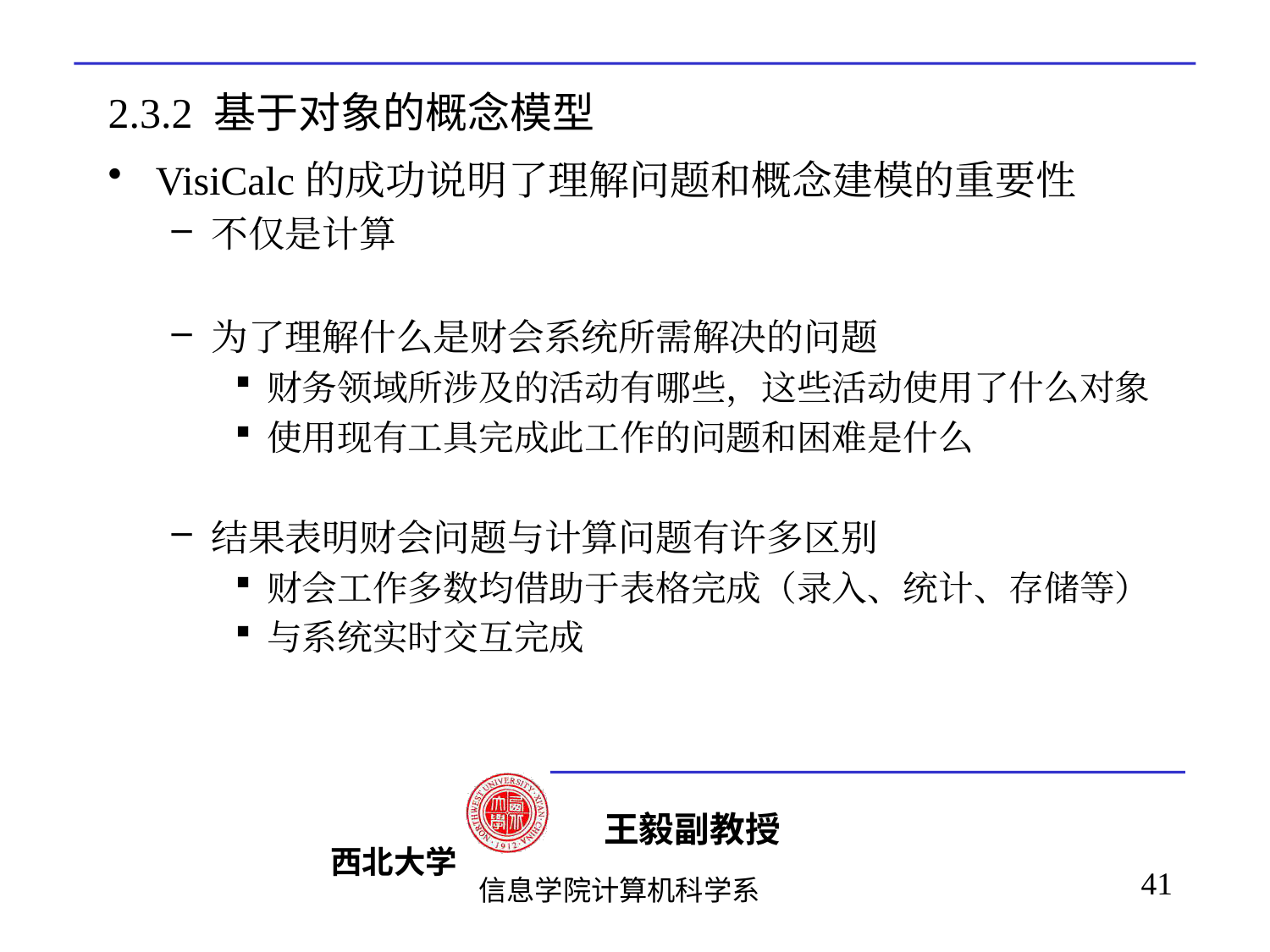

# 2.3.2 基于对象的概念模型
VisiCalc的成功说明了理解问题和概念建模的重要性
不仅是计算

为了理解什么是财会系统所需解决的问题
财务领域所涉及的活动有哪些，这些活动使用了什么对象
使用现有工具完成此工作的问题和困难是什么

结果表明财会问题与计算问题有许多区别
财会工作多数均借助于表格完成（录入、统计、存储等）
与系统实时交互完成

41